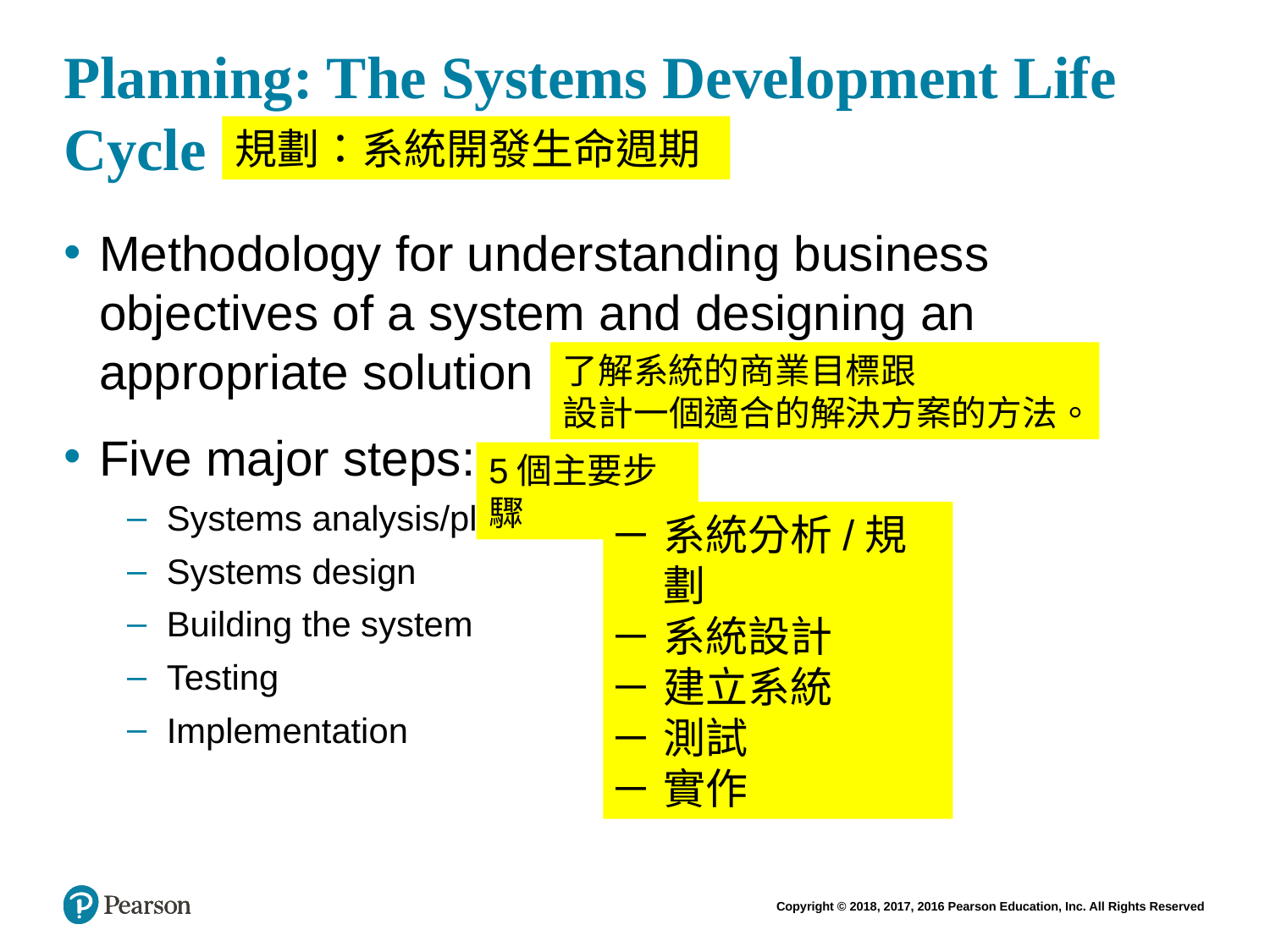

# Planning: The Systems Development Life Cycle
規劃：系統開發生命週期
Methodology for understanding business objectives of a system and designing an appropriate solution
Five major steps:
Systems analysis/planning
Systems design
Building the system
Testing
Implementation
了解系統的商業目標跟
設計一個適合的解決方案的方法。
5個主要步驟
系統分析/規劃
系統設計
建立系統
測試
實作